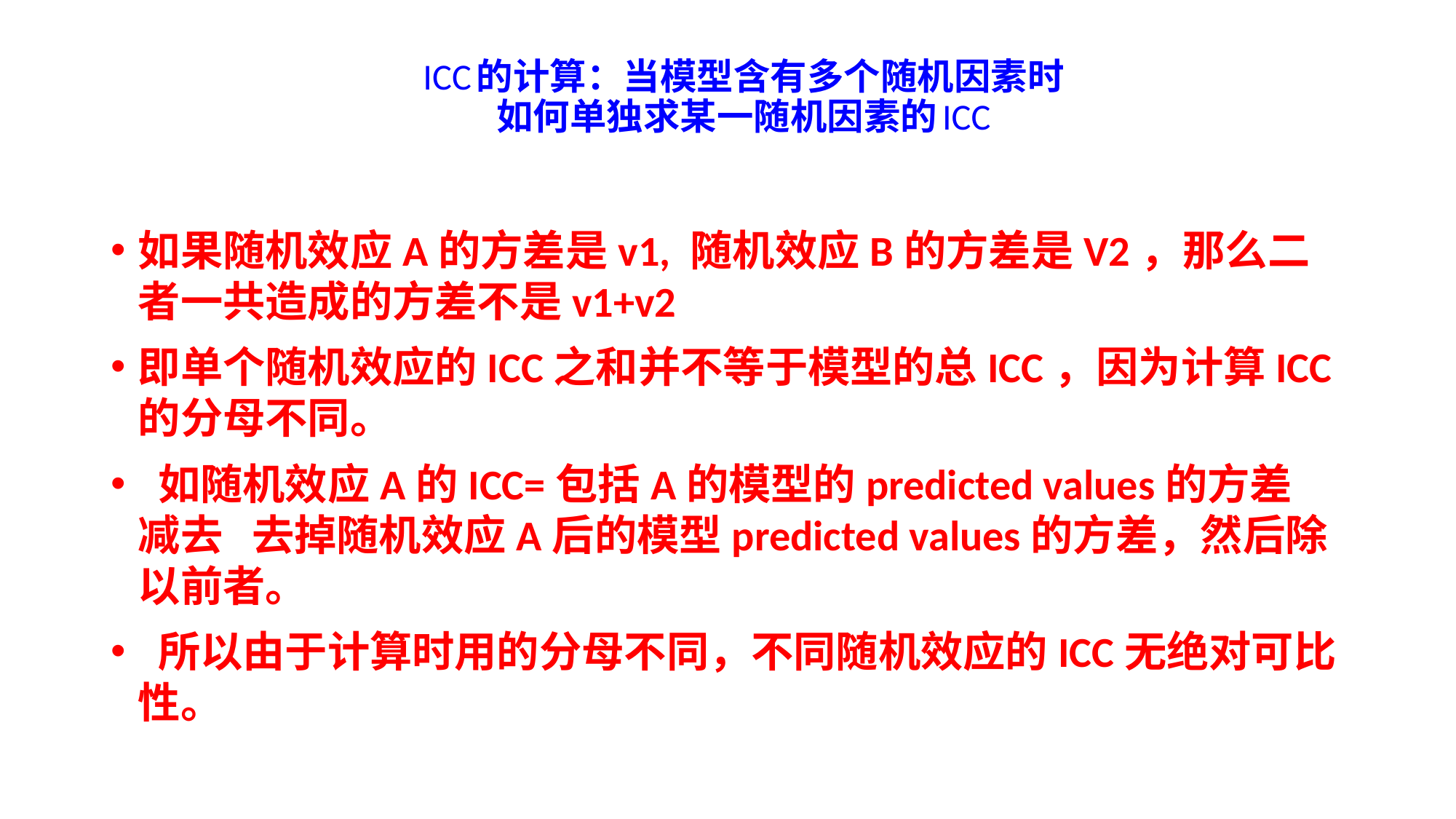

# ICC的计算：当模型含有多个随机因素时 如何单独求某一随机因素的ICC
如果随机效应A的方差是v1, 随机效应B的方差是V2，那么二者一共造成的方差不是v1+v2
即单个随机效应的ICC之和并不等于模型的总ICC，因为计算ICC的分母不同。
 如随机效应A的ICC=包括A的模型的predicted values的方差  减去   去掉随机效应A后的模型predicted values的方差，然后除以前者。
 所以由于计算时用的分母不同，不同随机效应的ICC无绝对可比性。